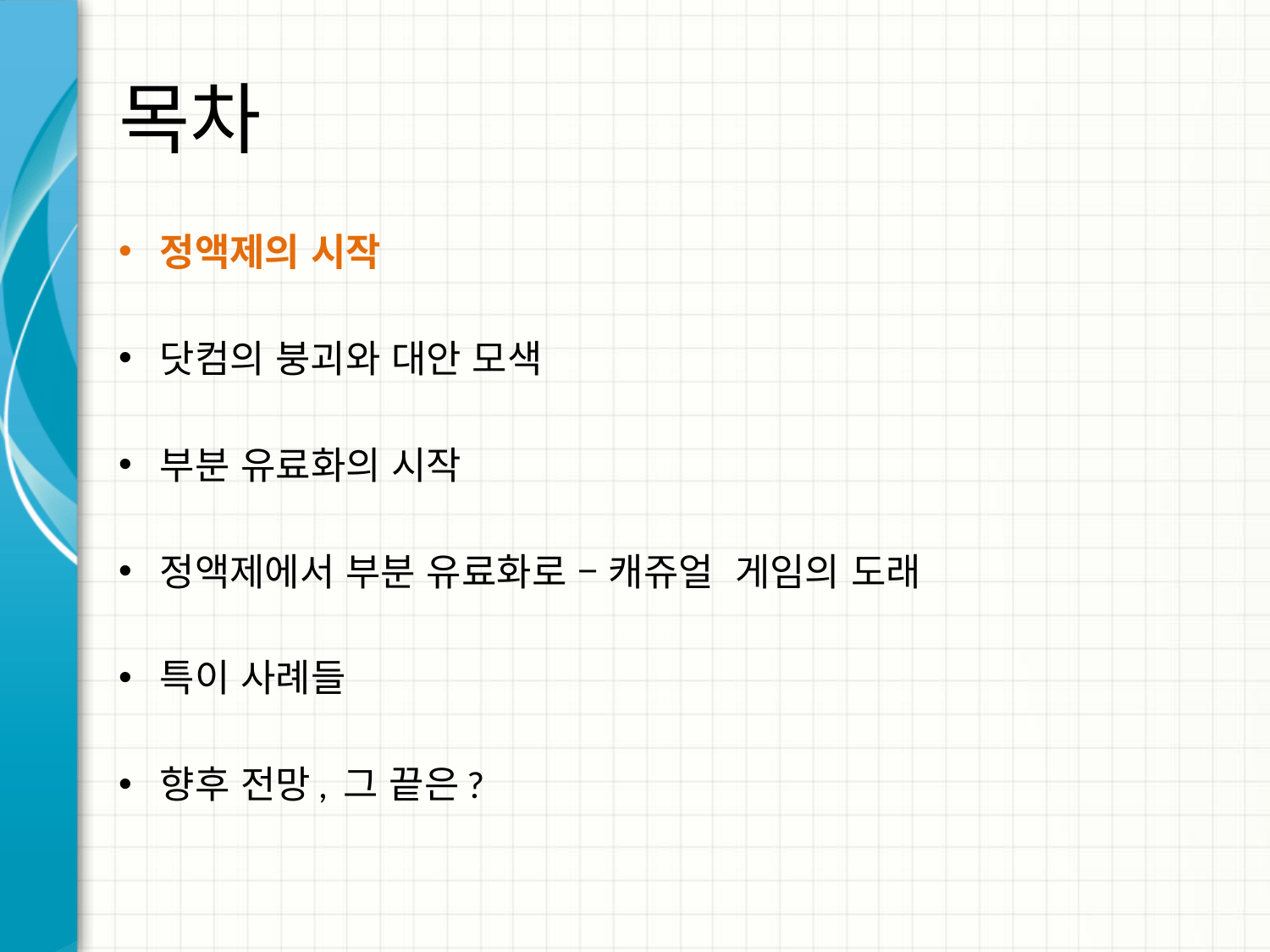

# 목차
정액제의 시작

닷컴의 붕괴와 대안 모색

부분 유료화의 시작

정액제에서 부분 유료화로 – 캐쥬얼  게임의 도래

특이 사례들

향후 전망, 그 끝은?